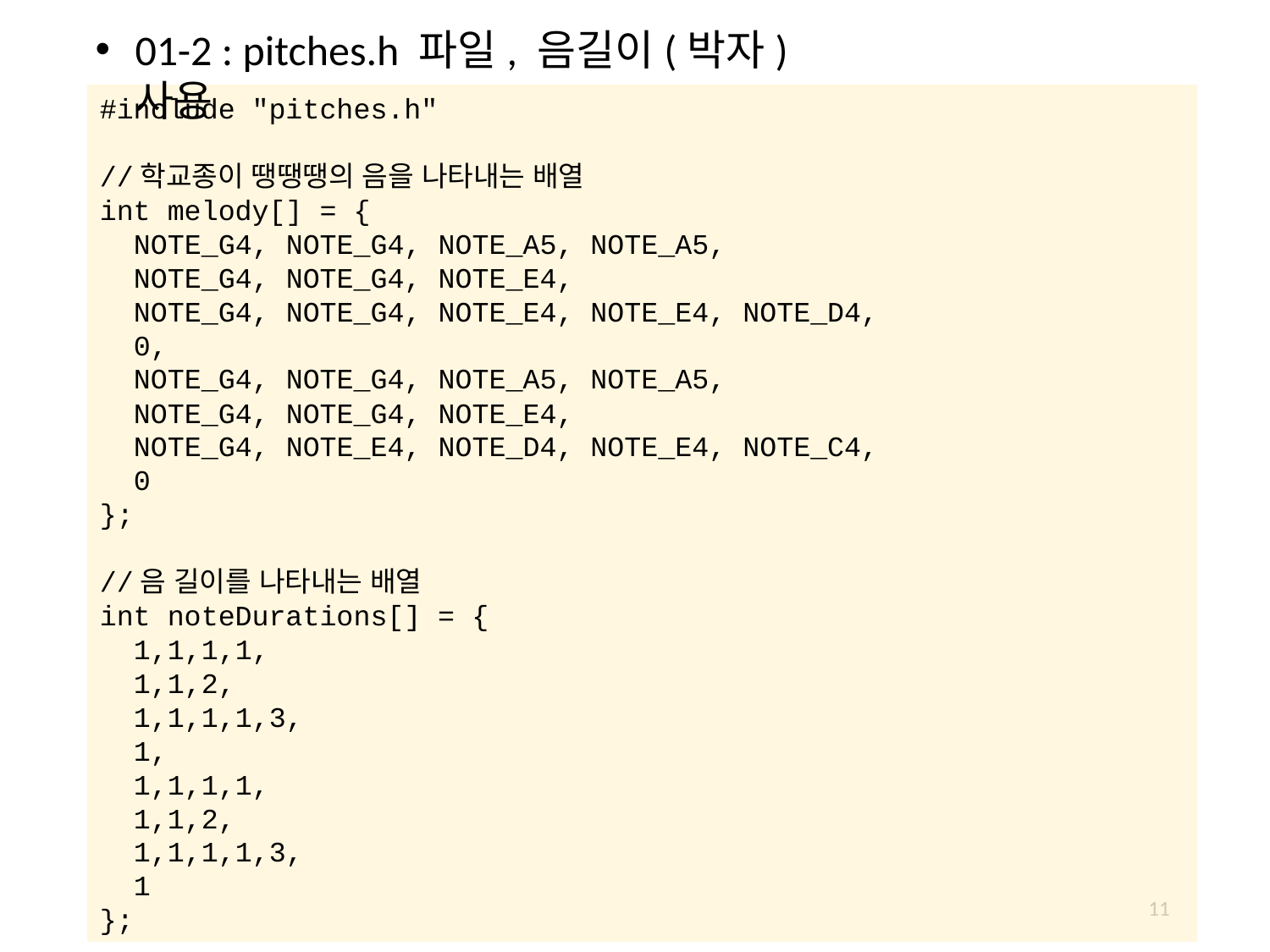

01-2 : pitches.h 파일, 음길이(박자)  사용
#include "pitches.h"

//학교종이 땡땡땡의 음을 나타내는 배열
int melody[] = {
  NOTE_G4, NOTE_G4, NOTE_A5, NOTE_A5,
  NOTE_G4, NOTE_G4, NOTE_E4,
  NOTE_G4, NOTE_G4, NOTE_E4, NOTE_E4, NOTE_D4,
  0,
  NOTE_G4, NOTE_G4, NOTE_A5, NOTE_A5,
  NOTE_G4, NOTE_G4, NOTE_E4,
  NOTE_G4, NOTE_E4, NOTE_D4, NOTE_E4, NOTE_C4,
  0
};

//음 길이를 나타내는 배열
int noteDurations[] = {
  1,1,1,1,
  1,1,2,
  1,1,1,1,3,
  1,
  1,1,1,1,
  1,1,2,
  1,1,1,1,3,
  1
};
11